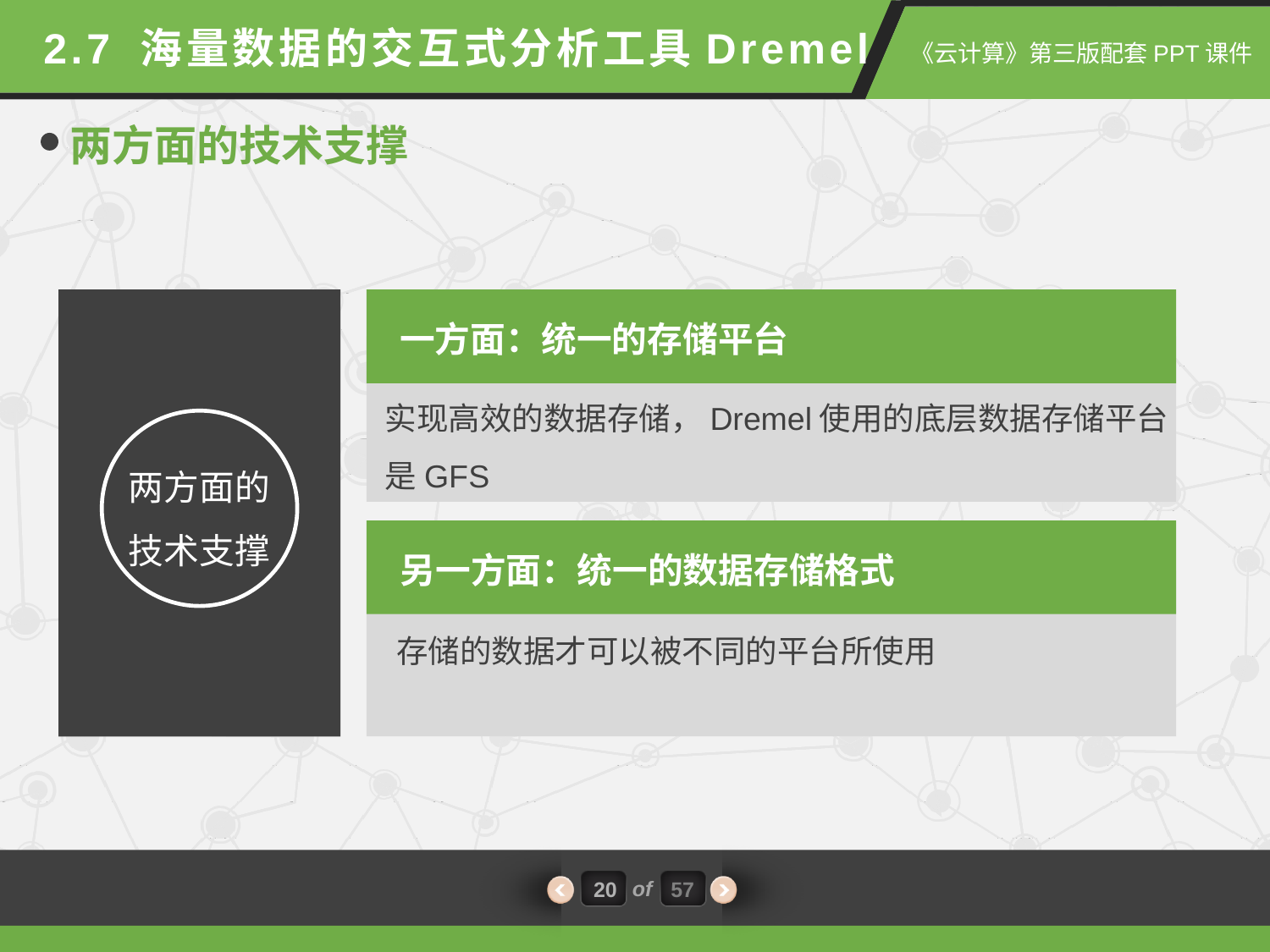

2.7 海量数据的交互式分析工具Dremel
两方面的技术支撑

一方面：统一的存储平台

实现高效的数据存储，Dremel使用的底层数据存储平台是GFS

两方面的
技术支撑

另一方面：统一的数据存储格式

存储的数据才可以被不同的平台所使用
20